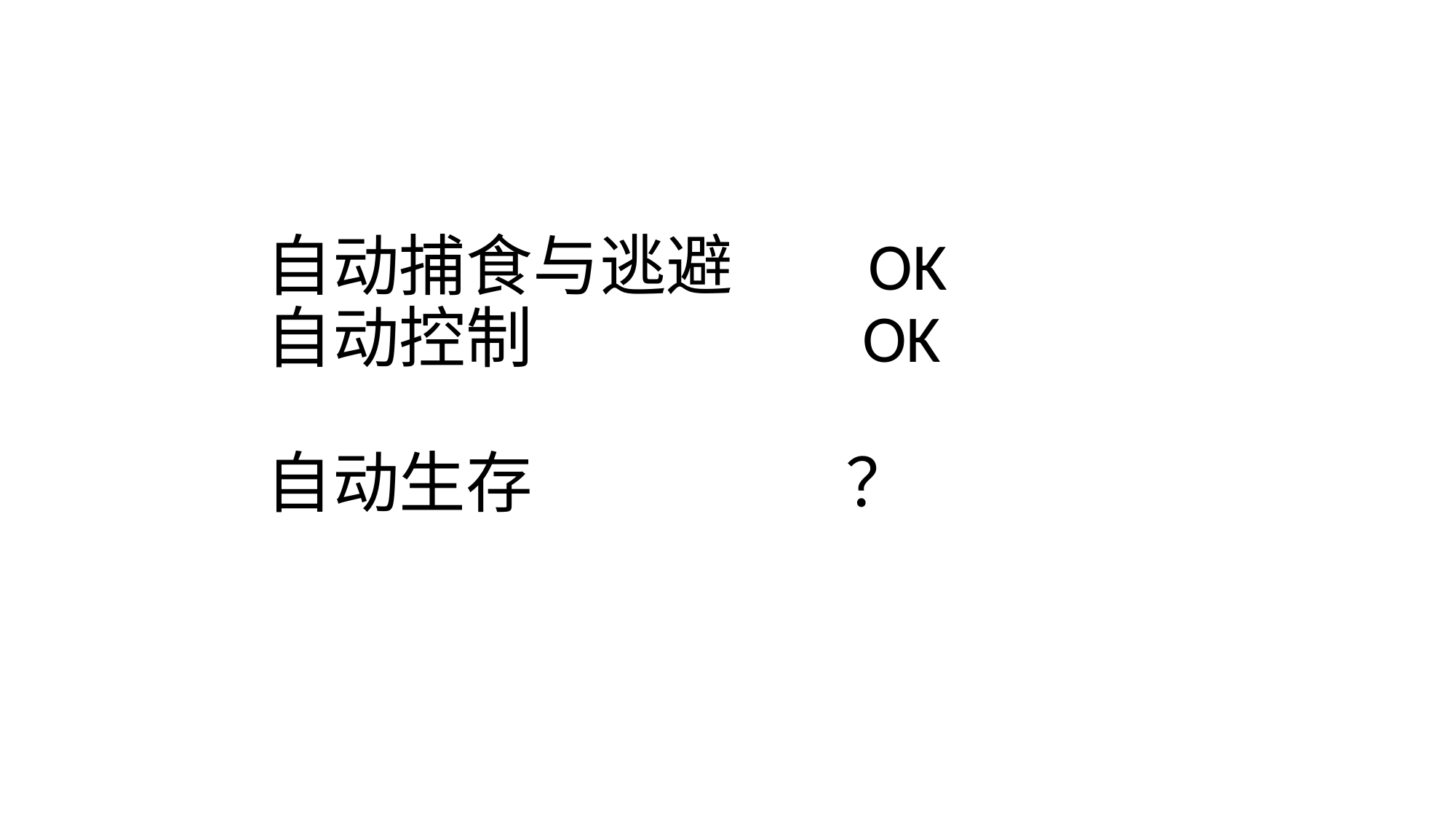

# 自动捕食与逃避        OK 自动控制                     OK 自动生存                     ？